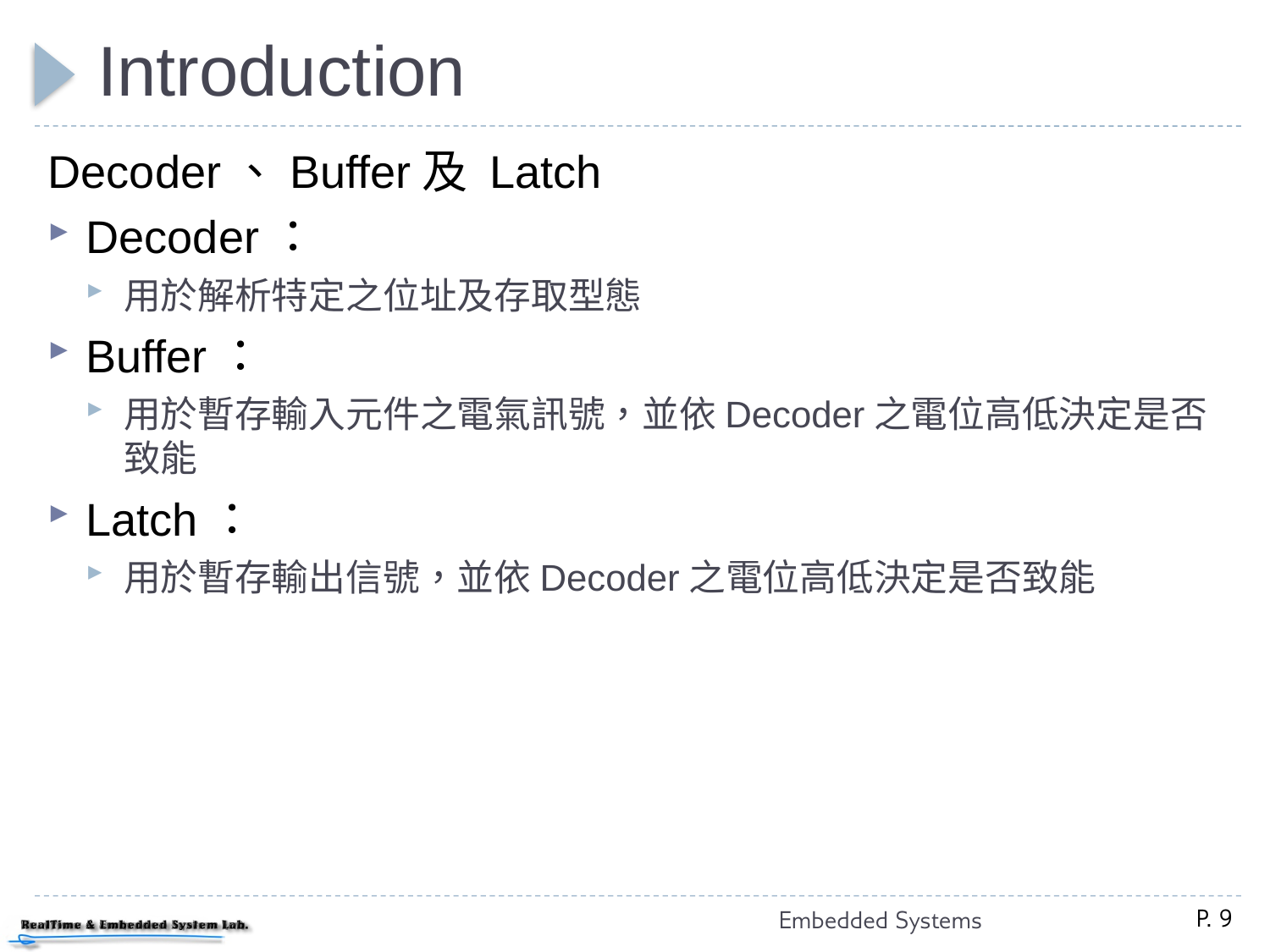

# Introduction
Decoder、Buffer及 Latch
Decoder：
用於解析特定之位址及存取型態
Buffer：
用於暫存輸入元件之電氣訊號，並依Decoder之電位高低決定是否致能
Latch：
用於暫存輸出信號，並依Decoder之電位高低決定是否致能
Embedded Systems